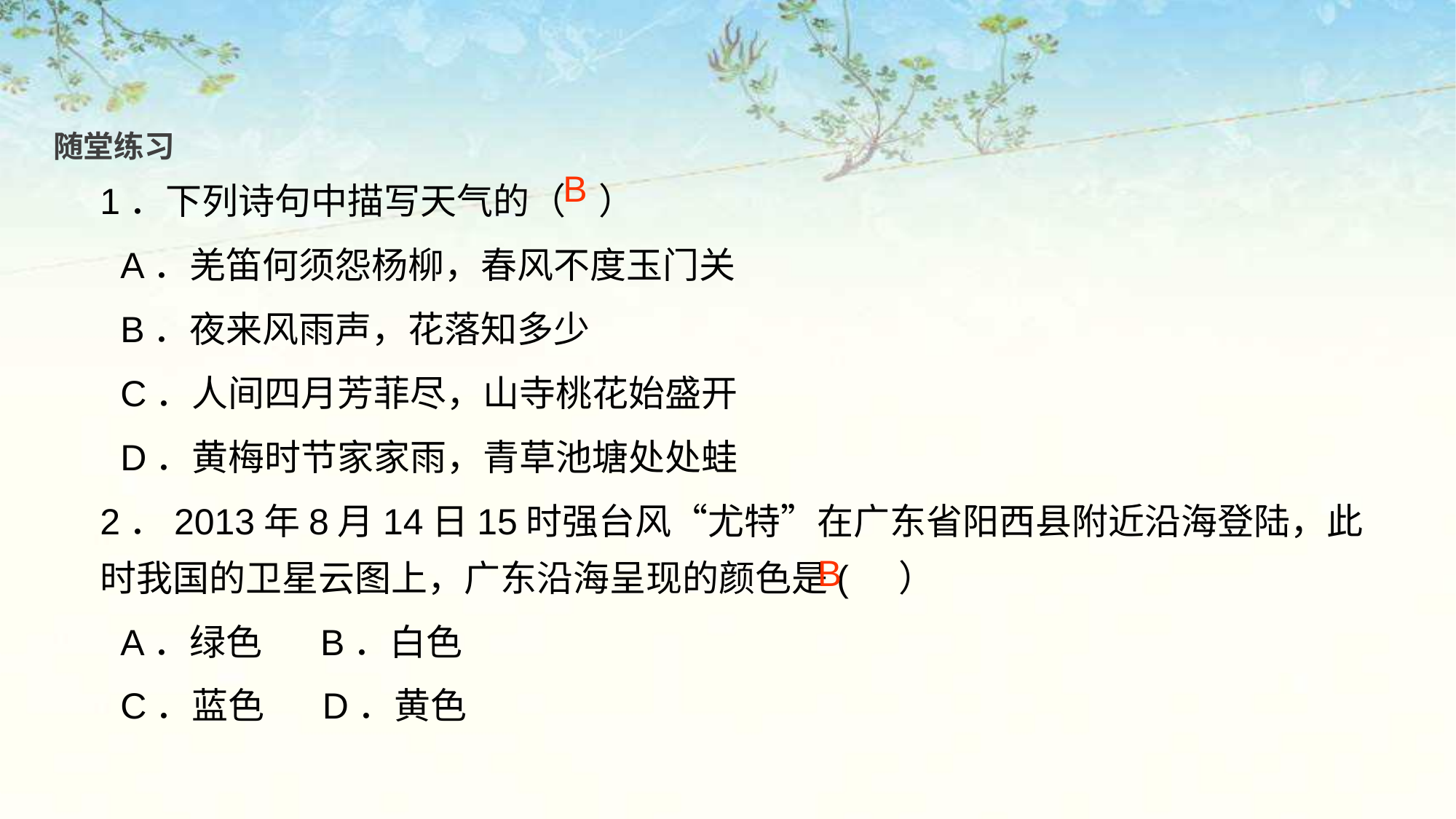

随堂练习
1．下列诗句中描写天气的（    ）
  A．羌笛何须怨杨柳，春风不度玉门关
  B．夜来风雨声，花落知多少
  C．人间四月芳菲尽，山寺桃花始盛开
  D．黄梅时节家家雨，青草池塘处处蛙
2．2013年8月14日15时强台风“尤特”在广东省阳西县附近沿海登陆，此时我国的卫星云图上，广东沿海呈现的颜色是(    ）
  A．绿色      B．白色
  C．蓝色      D．黄色
B
B